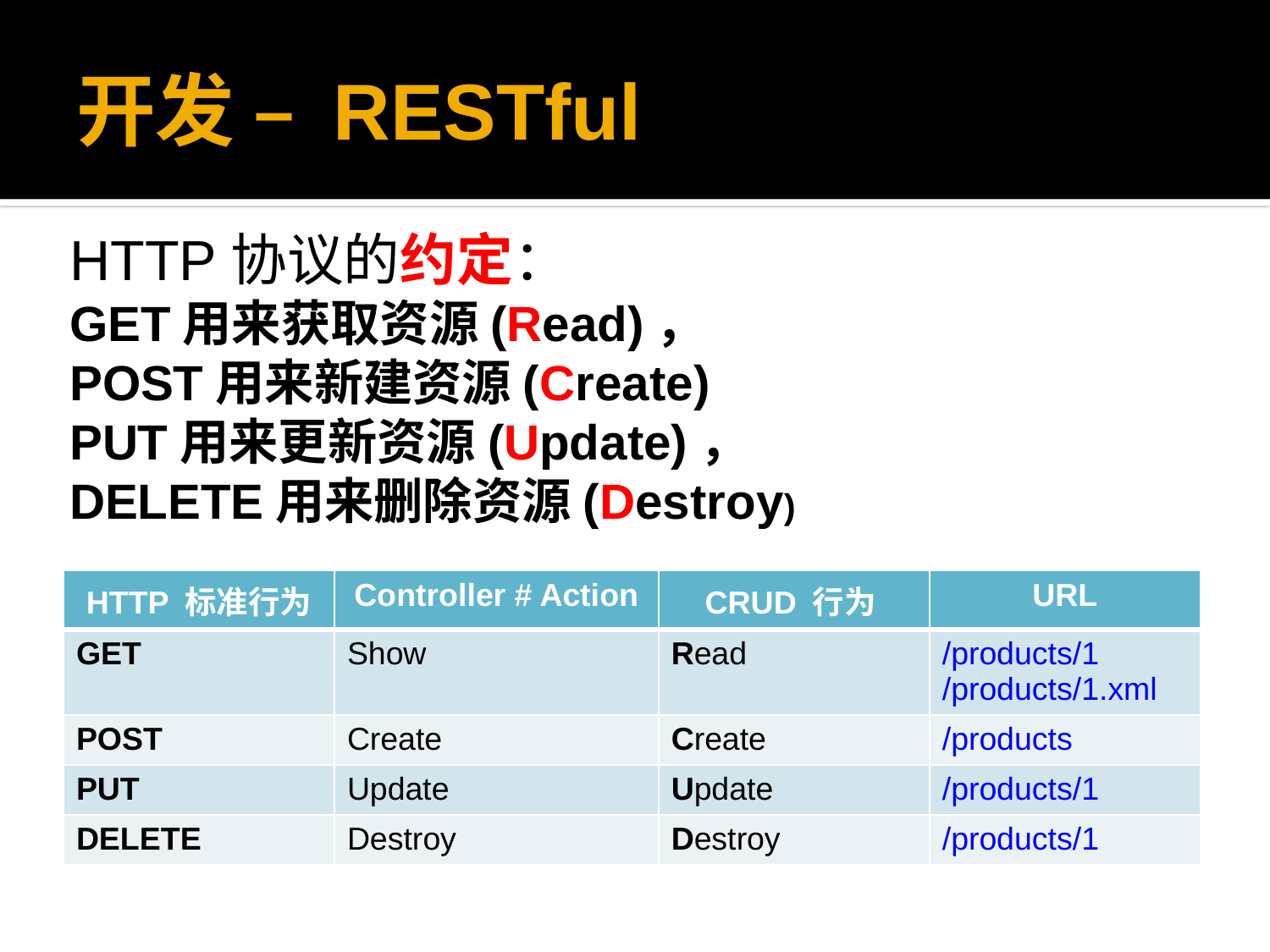

# 开发 – RESTful
HTTP协议的约定：
GET用来获取资源(Read)，
POST用来新建资源(Create)
PUT用来更新资源(Update)，
DELETE用来删除资源(Destroy)
| HTTP 标准行为 | Controller # Action | CRUD 行为 | URL |
| --- | --- | --- | --- |
| GET | Show | Read | /products/1 /products/1.xml |
| POST | Create | Create | /products |
| PUT | Update | Update | /products/1 |
| DELETE | Destroy | Destroy | /products/1 |